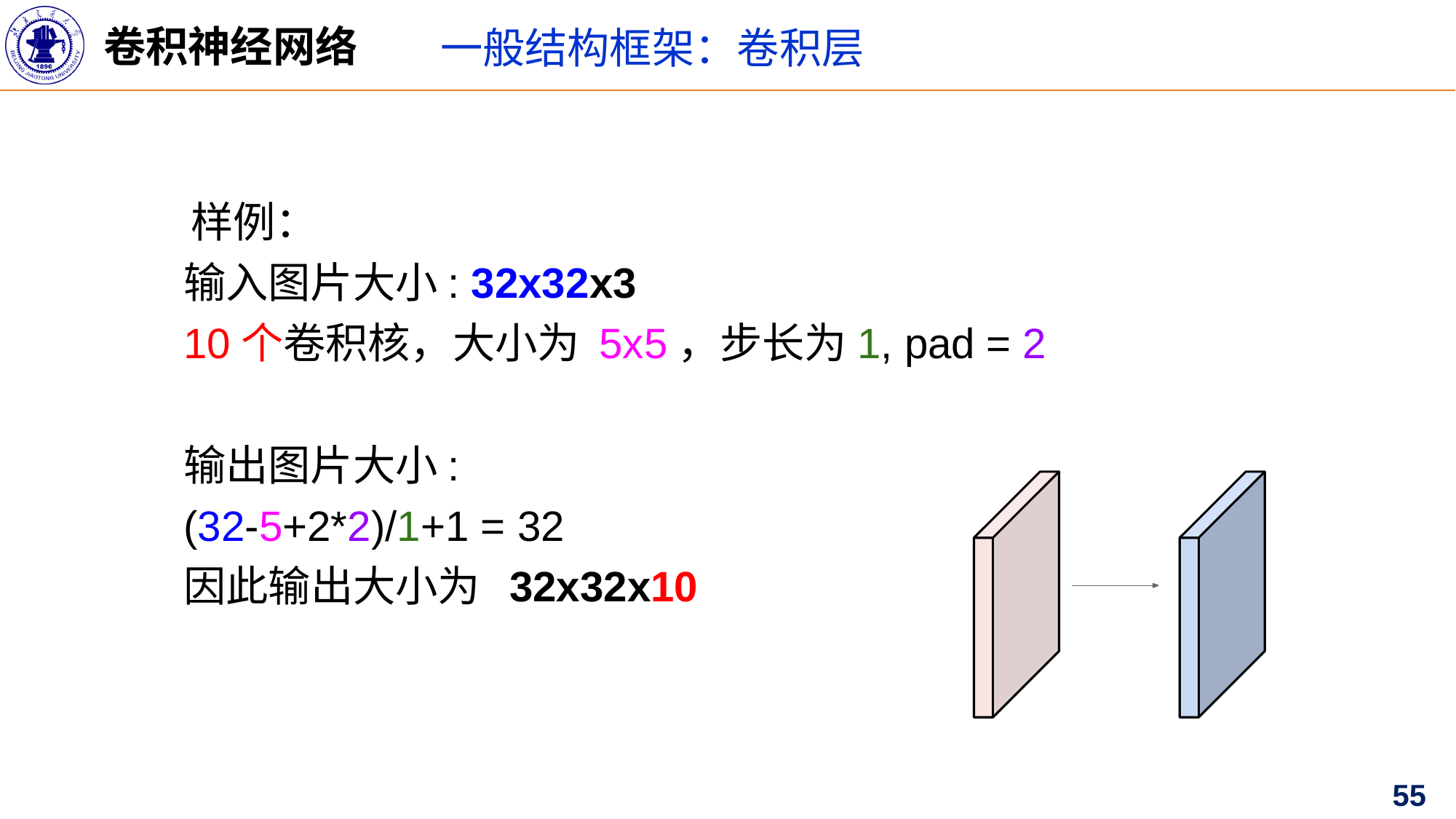

卷积神经网络
一般结构框架：卷积层
样例：
输入图片大小: 32x32x3
10个卷积核，大小为 5x5，步长为1, pad = 2

输出图片大小:
(32-5+2*2)/1+1 = 32
因此输出大小为  32x32x10